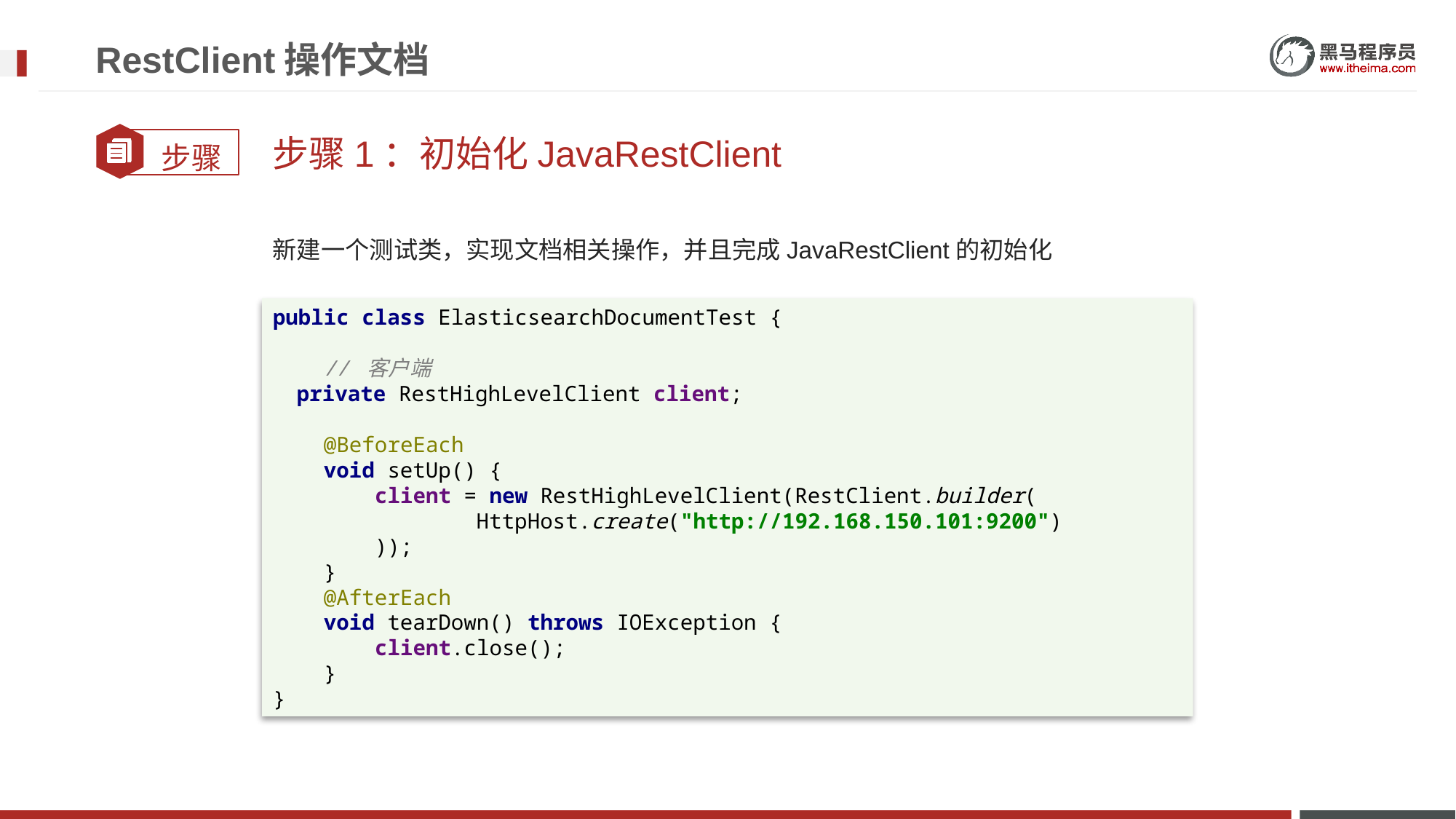

# RestClient操作文档
步骤1：初始化JavaRestClient
新建一个测试类，实现文档相关操作，并且完成JavaRestClient的初始化

public class ElasticsearchDocumentTest {
    // 客户端
    private RestHighLevelClient client;
    @BeforeEach
    void setUp() {
        client = new RestHighLevelClient(RestClient.builder(
                HttpHost.create("http://192.168.150.101:9200")
        ));
    }
    @AfterEach
    void tearDown() throws IOException {
        client.close();
    }
}